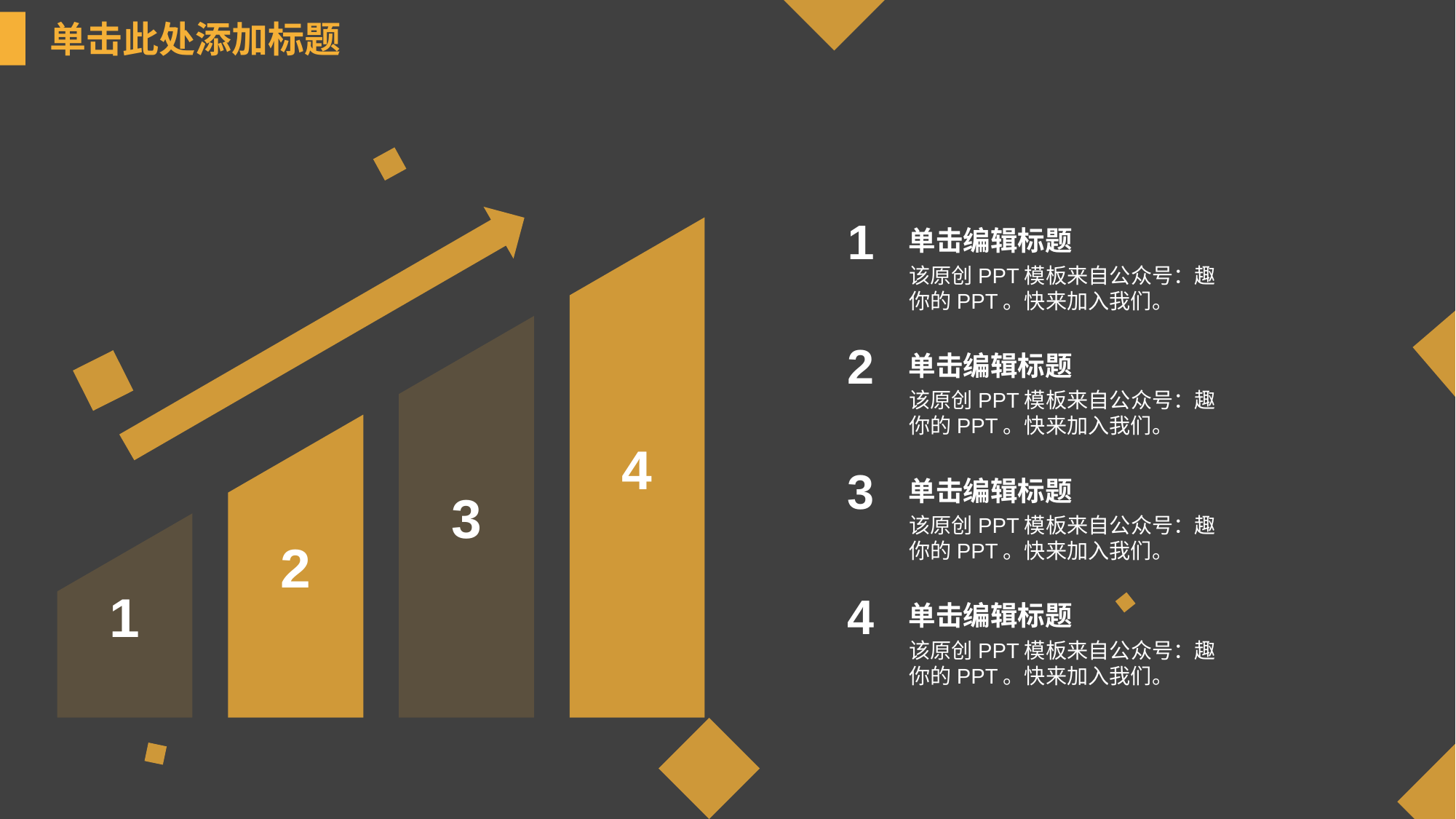

单击此处添加标题

1
4
单击编辑标题
该原创PPT模板来自公众号：趣你的PPT。快来加入我们。

3
2
单击编辑标题

该原创PPT模板来自公众号：趣你的PPT。快来加入我们。
2
3
单击编辑标题
该原创PPT模板来自公众号：趣你的PPT。快来加入我们。
1
4

单击编辑标题
该原创PPT模板来自公众号：趣你的PPT。快来加入我们。